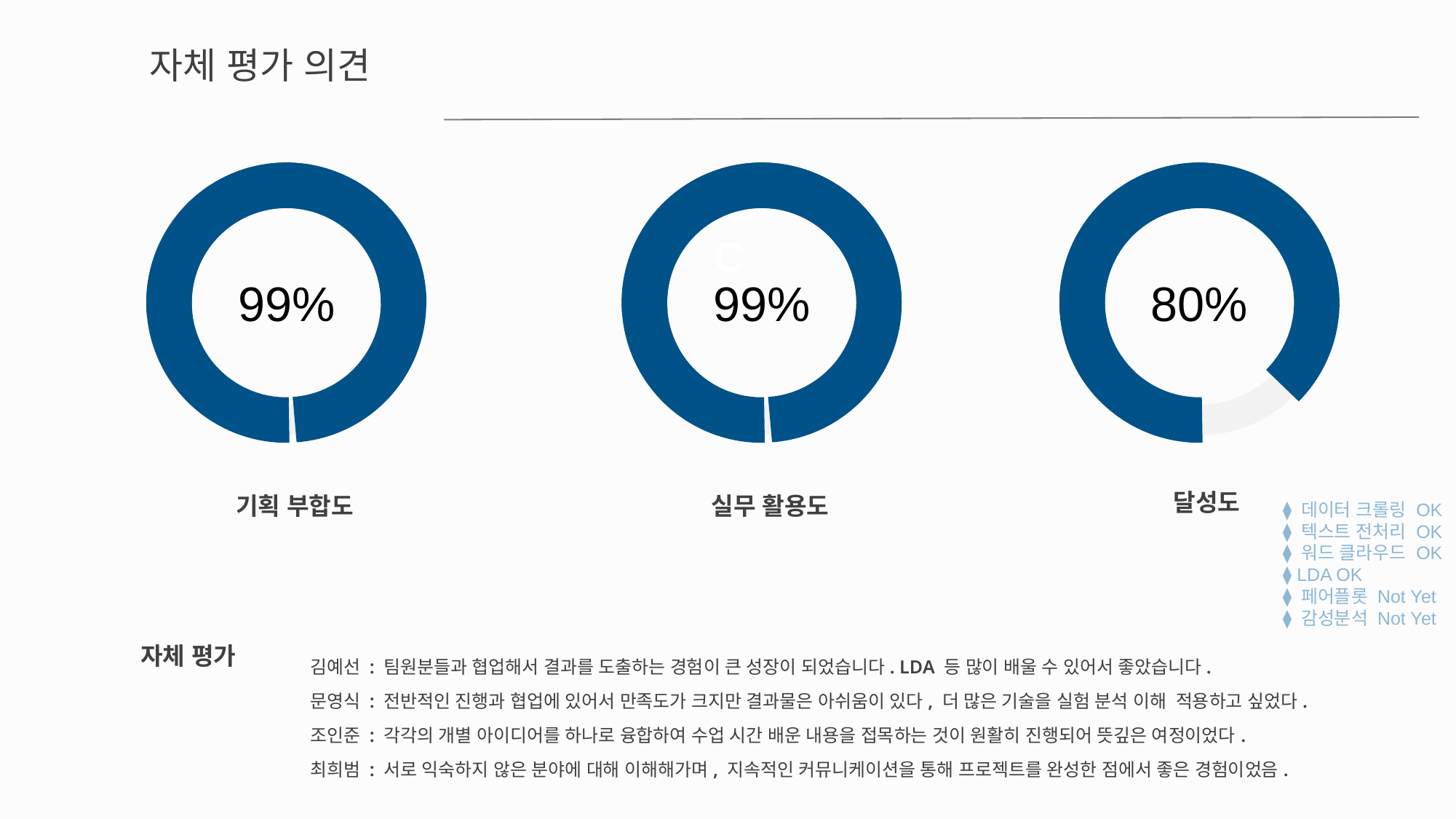

자체 평가 의견
ABC

99%
99%
80%
달성도
⧫ 데이터 크롤링 OK
⧫ 텍스트 전처리 OK
⧫ 워드 클라우드 OK
⧫ LDA OK
⧫ 페어플롯 Not Yet
⧫ 감성분석 Not Yet
실무 활용도
기획 부합도
자체 평가
김예선 : 팀원분들과 협업해서 결과를 도출하는 경험이 큰 성장이 되었습니다. LDA 등 많이 배울 수 있어서 좋았습니다.
문영식 : 전반적인 진행과 협업에 있어서 만족도가 크지만 결과물은 아쉬움이 있다, 더 많은 기술을 실험 분석 이해  적용하고 싶었다.
조인준 : 각각의 개별 아이디어를 하나로 융합하여 수업 시간 배운 내용을 접목하는 것이 원활히 진행되어 뜻깊은 여정이었다.
최희범 : 서로 익숙하지 않은 분야에 대해 이해해가며, 지속적인 커뮤니케이션을 통해 프로젝트를 완성한 점에서 좋은 경험이었음.